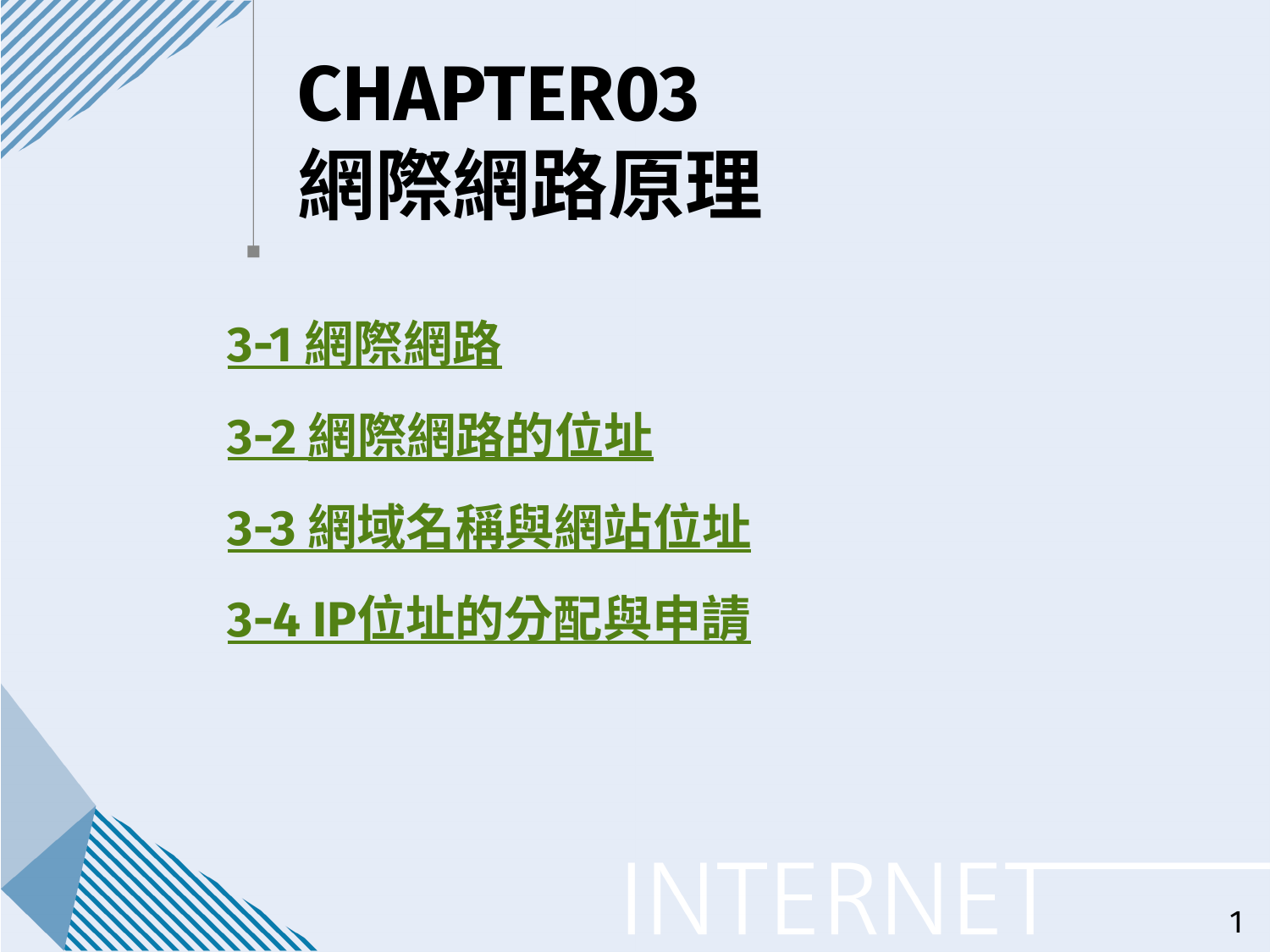

# CHAPTER03 網際網路原理
3-1 網際網路
3-2 網際網路的位址
3-3 網域名稱與網站位址
3-4 IP位址的分配與申請

1